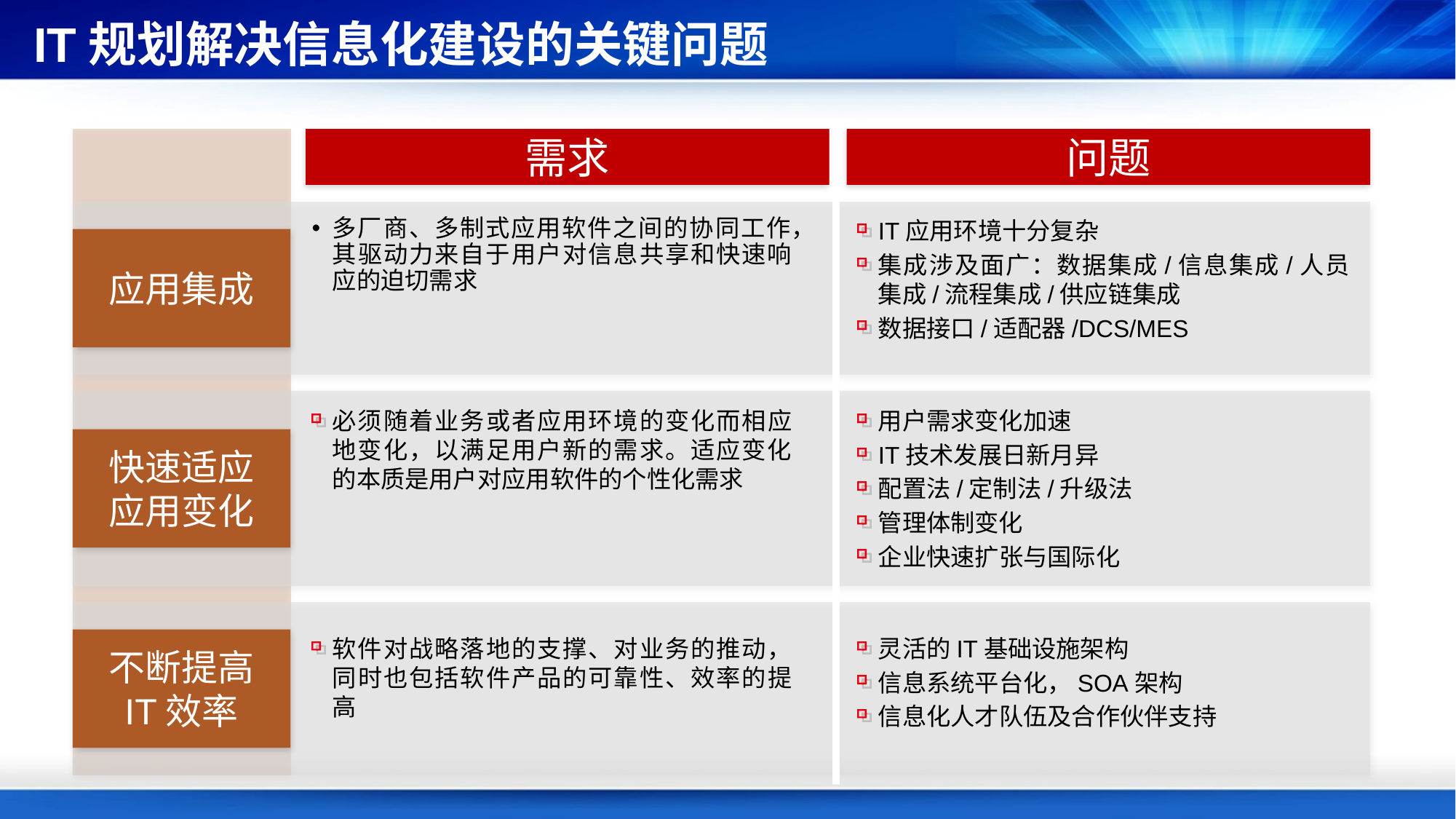

IT规划解决信息化建设的关键问题

需求
问题

多厂商、多制式应用软件之间的协同工作，其驱动力来自于用户对信息共享和快速响应的迫切需求
IT应用环境十分复杂
集成涉及面广：数据集成/信息集成/人员集成/流程集成/供应链集成
数据接口/适配器/DCS/MES
应用集成

必须随着业务或者应用环境的变化而相应地变化，以满足用户新的需求。适应变化的本质是用户对应用软件的个性化需求
用户需求变化加速
IT技术发展日新月异
配置法/定制法/升级法
管理体制变化
企业快速扩张与国际化
快速适应
应用变化

软件对战略落地的支撑、对业务的推动，同时也包括软件产品的可靠性、效率的提高
灵活的IT基础设施架构
信息系统平台化，SOA架构
信息化人才队伍及合作伙伴支持
不断提高
IT效率